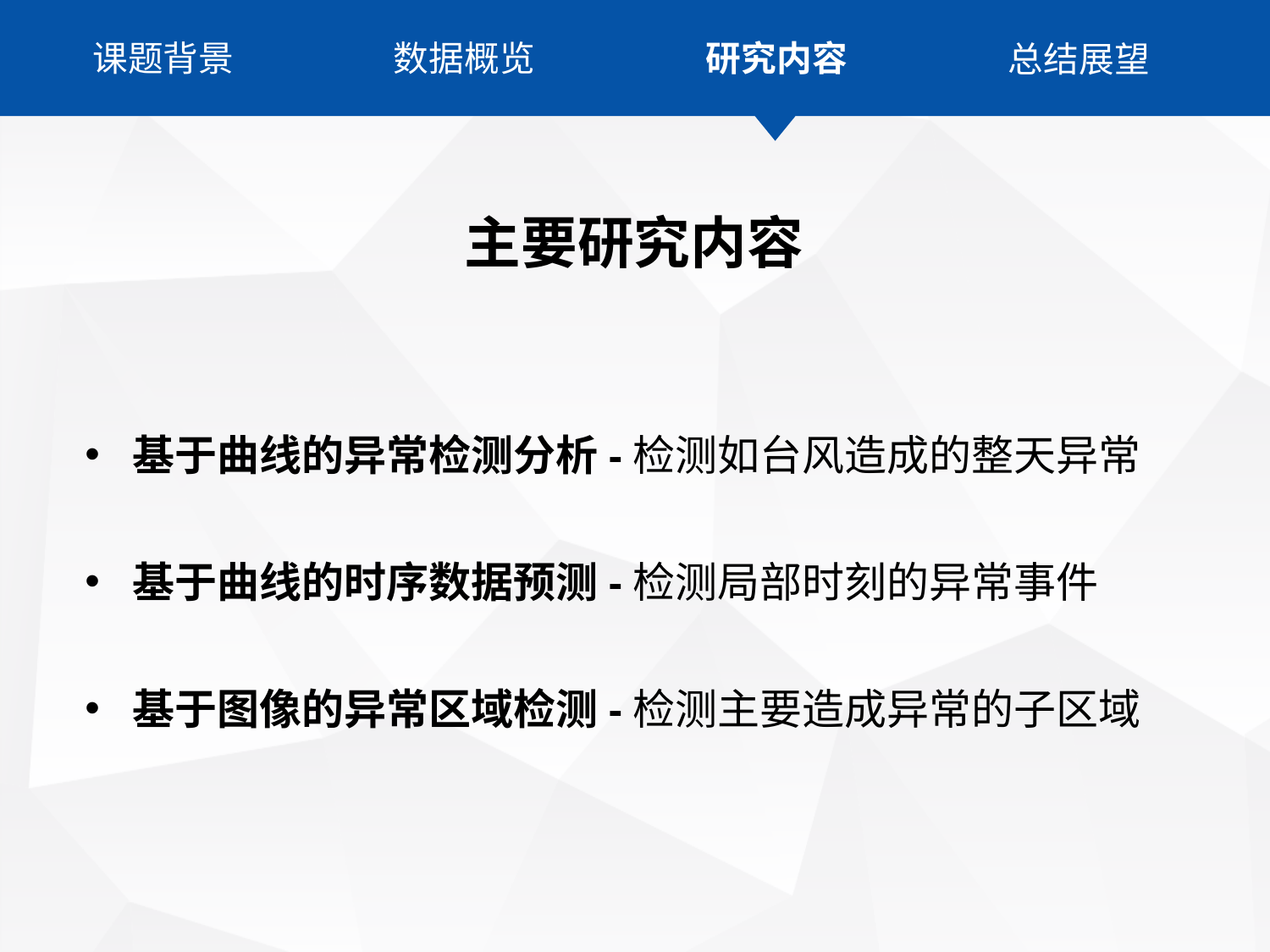

课题背景
数据概览
研究内容
总结展望

主要研究内容
基于曲线的异常检测分析-检测如台风造成的整天异常
基于曲线的时序数据预测-检测局部时刻的异常事件
基于图像的异常区域检测-检测主要造成异常的子区域